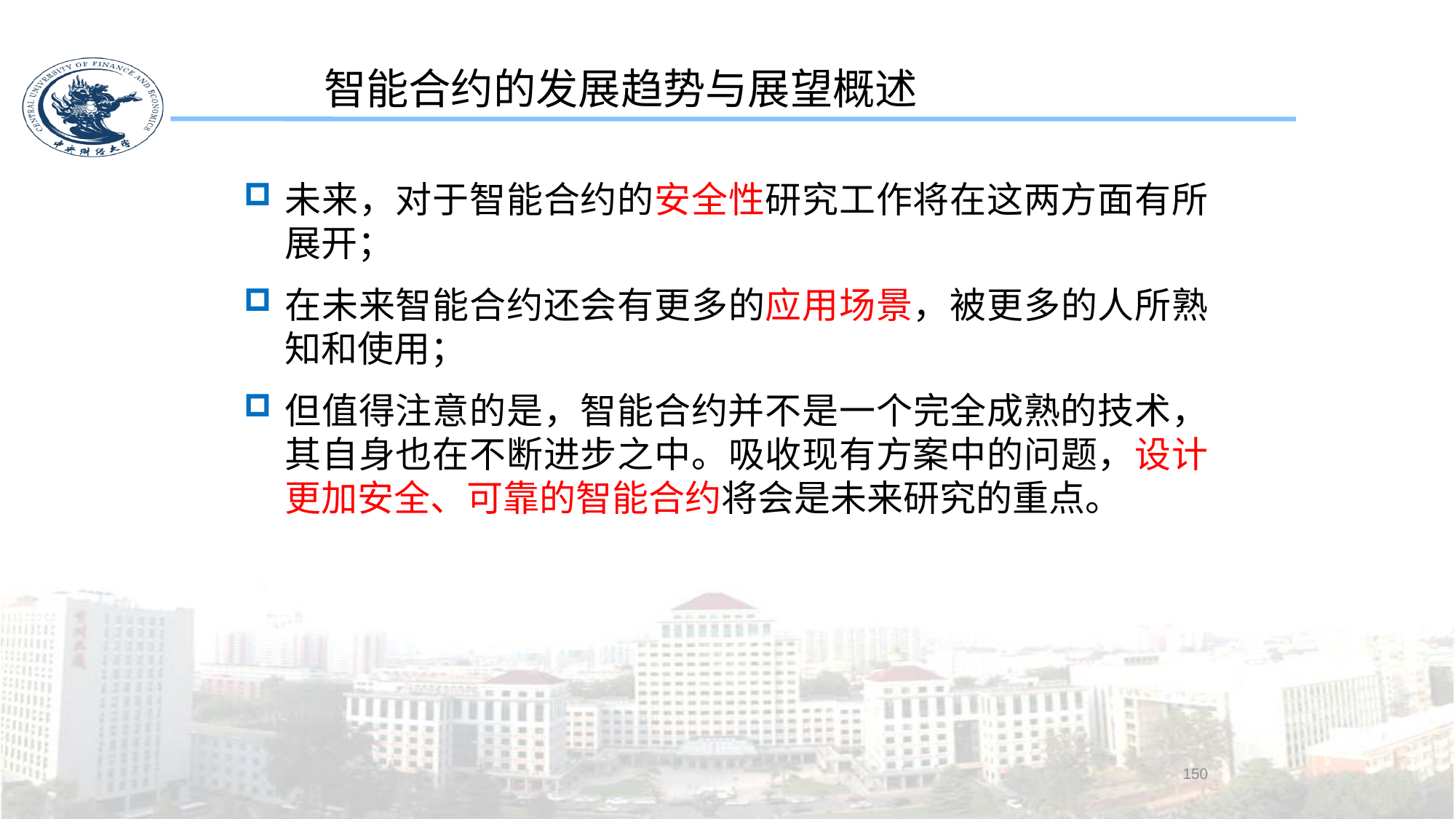

智能合约的发展趋势与展望概述
未来，对于智能合约的安全性研究工作将在这两方面有所展开；
在未来智能合约还会有更多的应用场景，被更多的人所熟知和使用；
但值得注意的是，智能合约并不是一个完全成熟的技术，其自身也在不断进步之中。吸收现有方案中的问题，设计更加安全、可靠的智能合约将会是未来研究的重点。
150